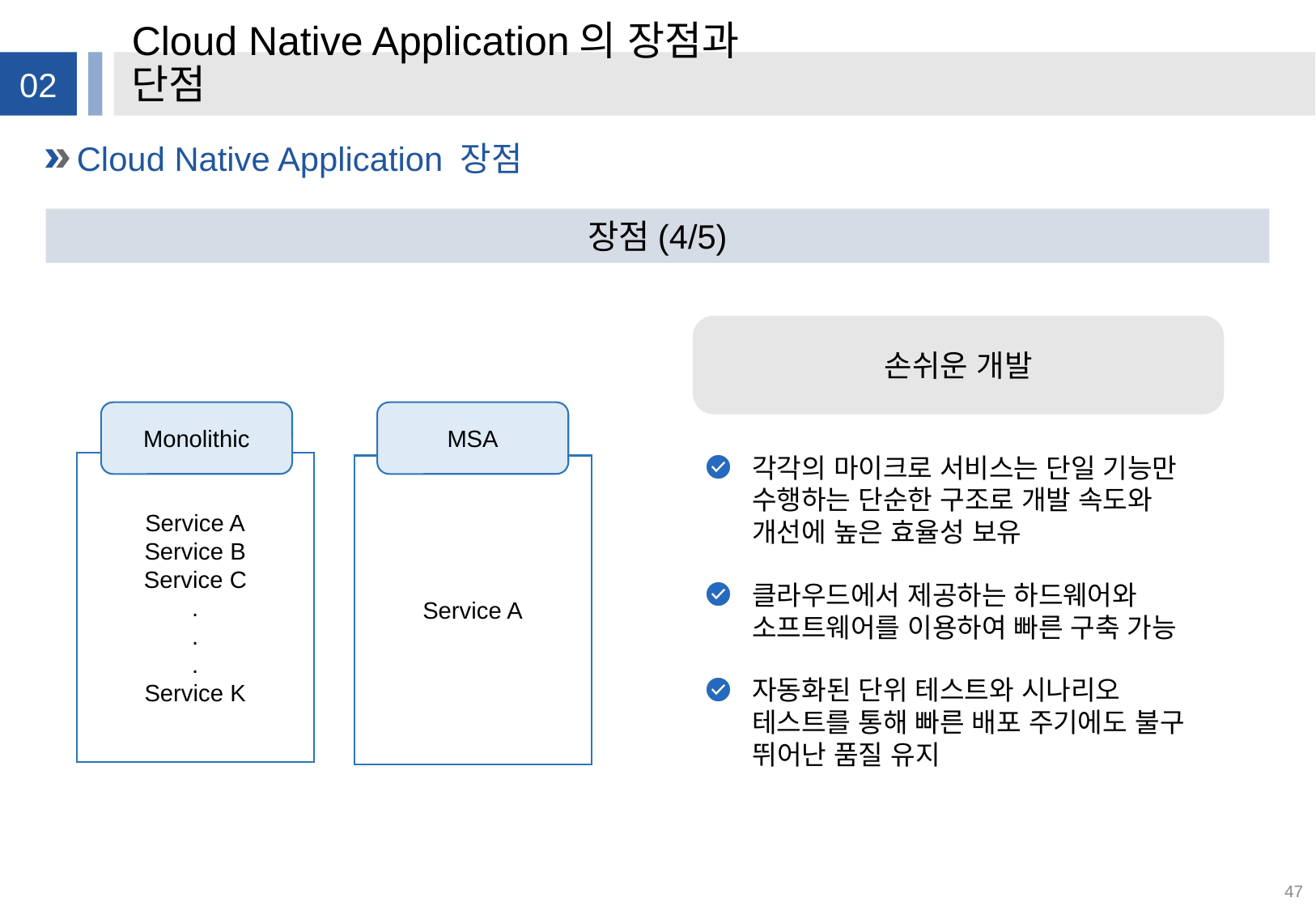

# Cloud Native Application의 장점과 단점
02
Cloud Native Application 장점
장점(4/5)
손쉬운 개발
Monolithic
MSA
각각의 마이크로 서비스는 단일 기능만 수행하는 단순한 구조로 개발 속도와 개선에 높은 효율성 보유
클라우드에서 제공하는 하드웨어와 소프트웨어를 이용하여 빠른 구축 가능
자동화된 단위 테스트와 시나리오 테스트를 통해 빠른 배포 주기에도 불구 뛰어난 품질 유지
Service A
Service B
Service C
.
.
.
Service K
Service A
47